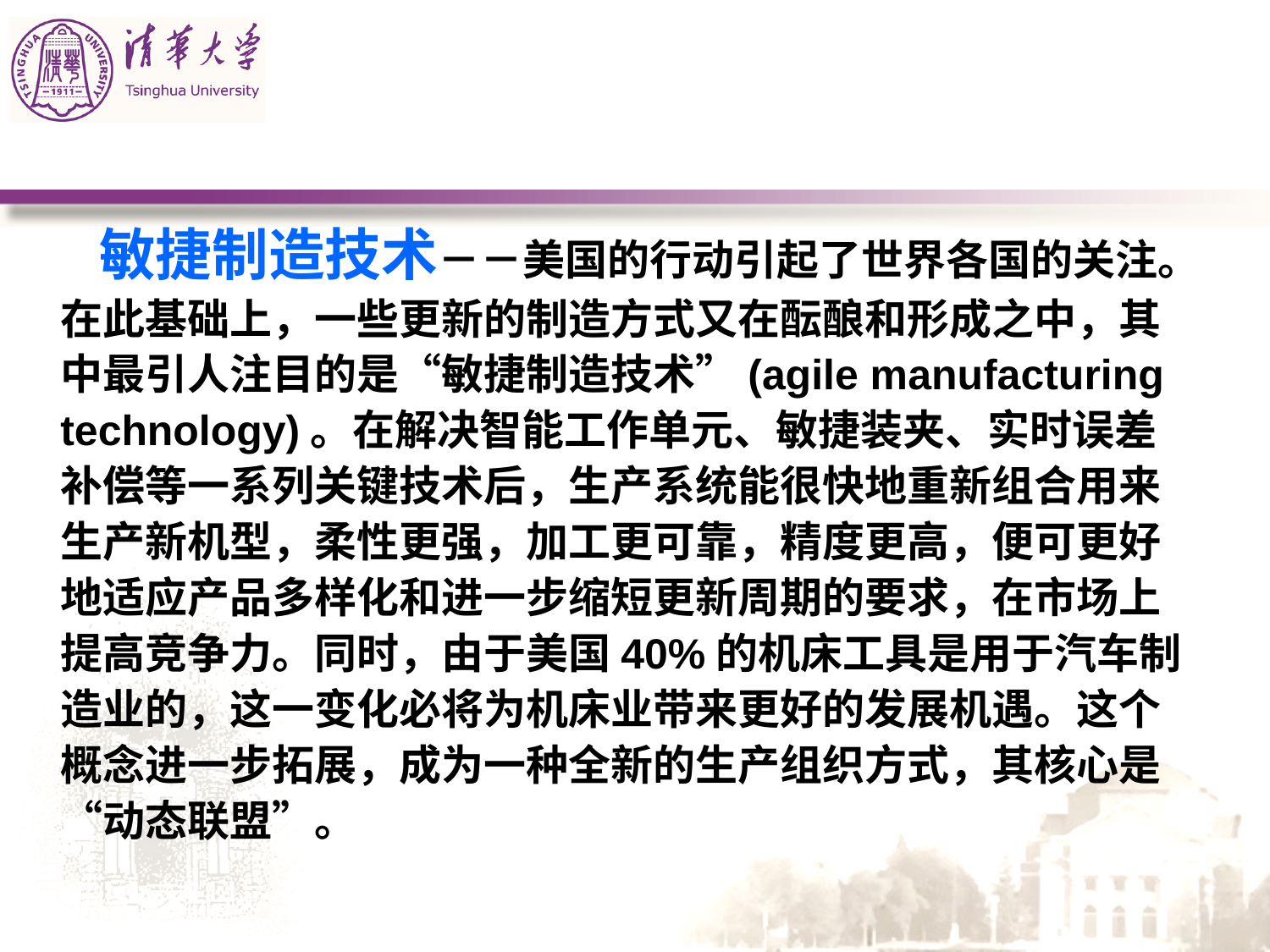

#
        敏捷制造技术－－美国的行动引起了世界各国的关注。在此基础上，一些更新的制造方式又在酝酿和形成之中，其中最引人注目的是“敏捷制造技术”(agile manufacturing technology)。在解决智能工作单元、敏捷装夹、实时误差补偿等一系列关键技术后，生产系统能很快地重新组合用来生产新机型，柔性更强，加工更可靠，精度更高，便可更好地适应产品多样化和进一步缩短更新周期的要求，在市场上提高竞争力。同时，由于美国40%的机床工具是用于汽车制造业的，这一变化必将为机床业带来更好的发展机遇。这个概念进一步拓展，成为一种全新的生产组织方式，其核心是“动态联盟”。